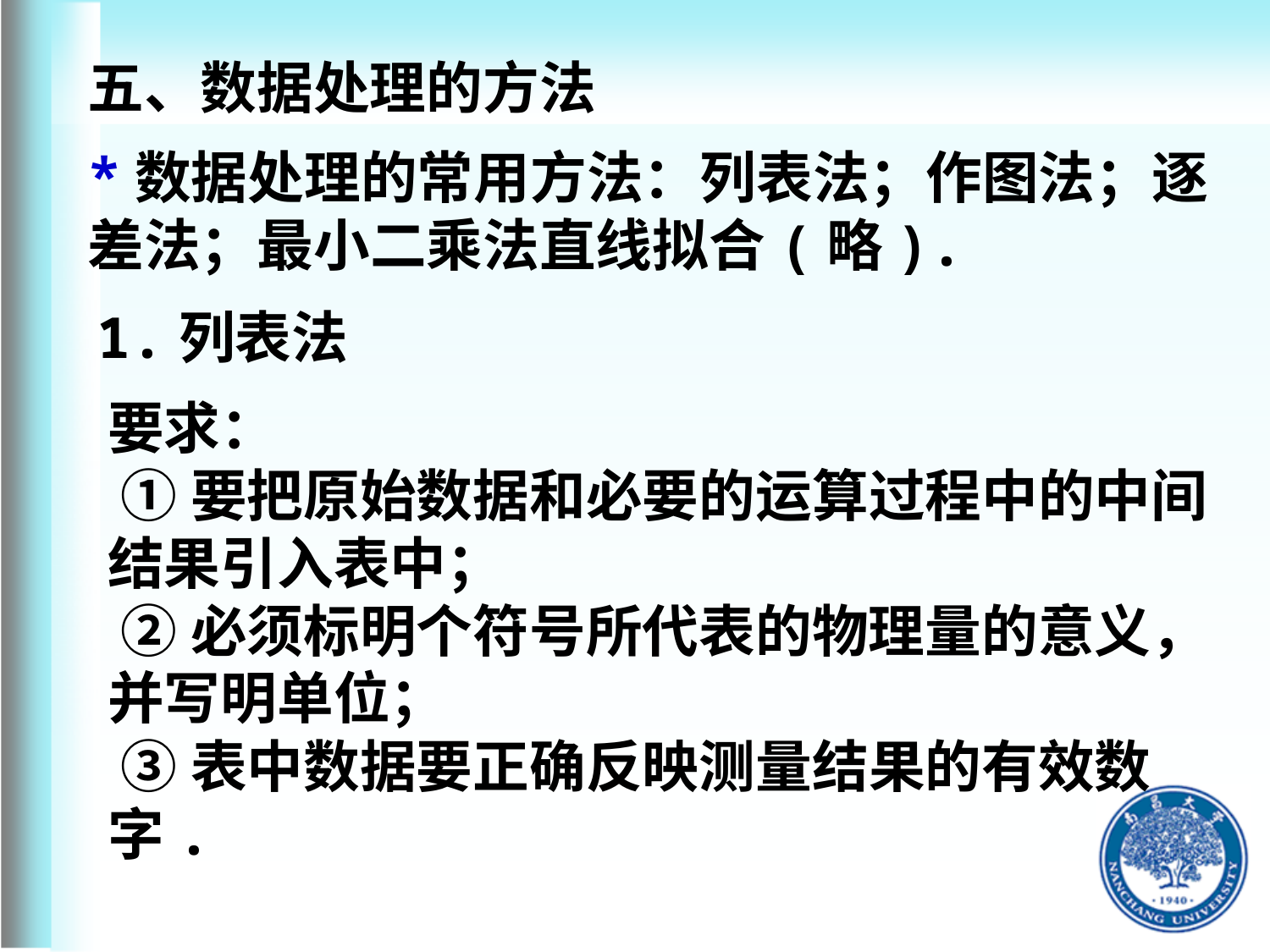

五、数据处理的方法
*数据处理的常用方法：列表法；作图法；逐差法；最小二乘法直线拟合(略).
1.列表法
要求：
 ①要把原始数据和必要的运算过程中的中间结果引入表中；
 ②必须标明个符号所代表的物理量的意义，并写明单位；
 ③表中数据要正确反映测量结果的有效数字.